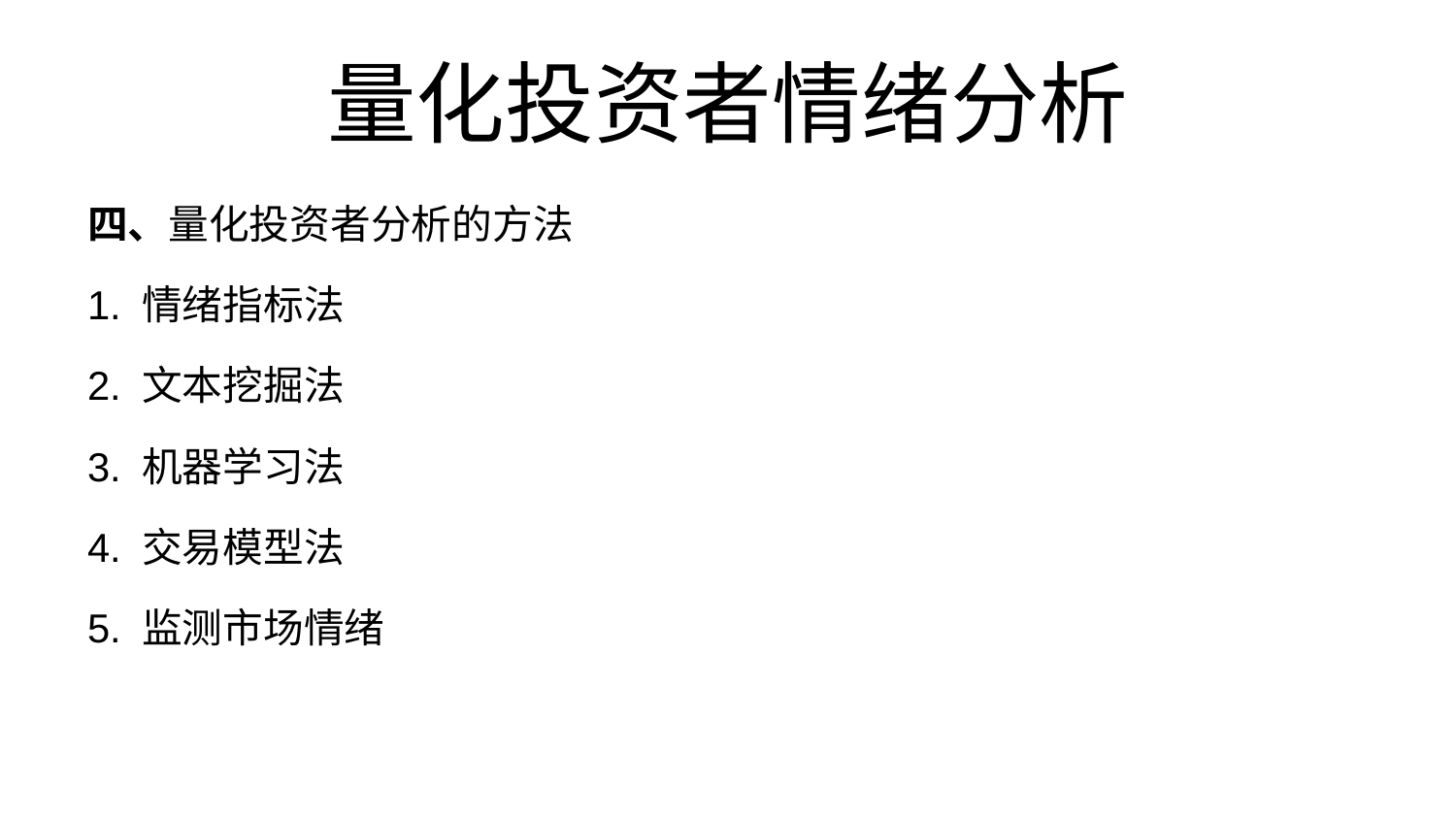

# 量化投资者情绪分析
四、量化投资者分析的方法
1. 情绪指标法
2. 文本挖掘法
3. 机器学习法
4. 交易模型法
5. 监测市场情绪